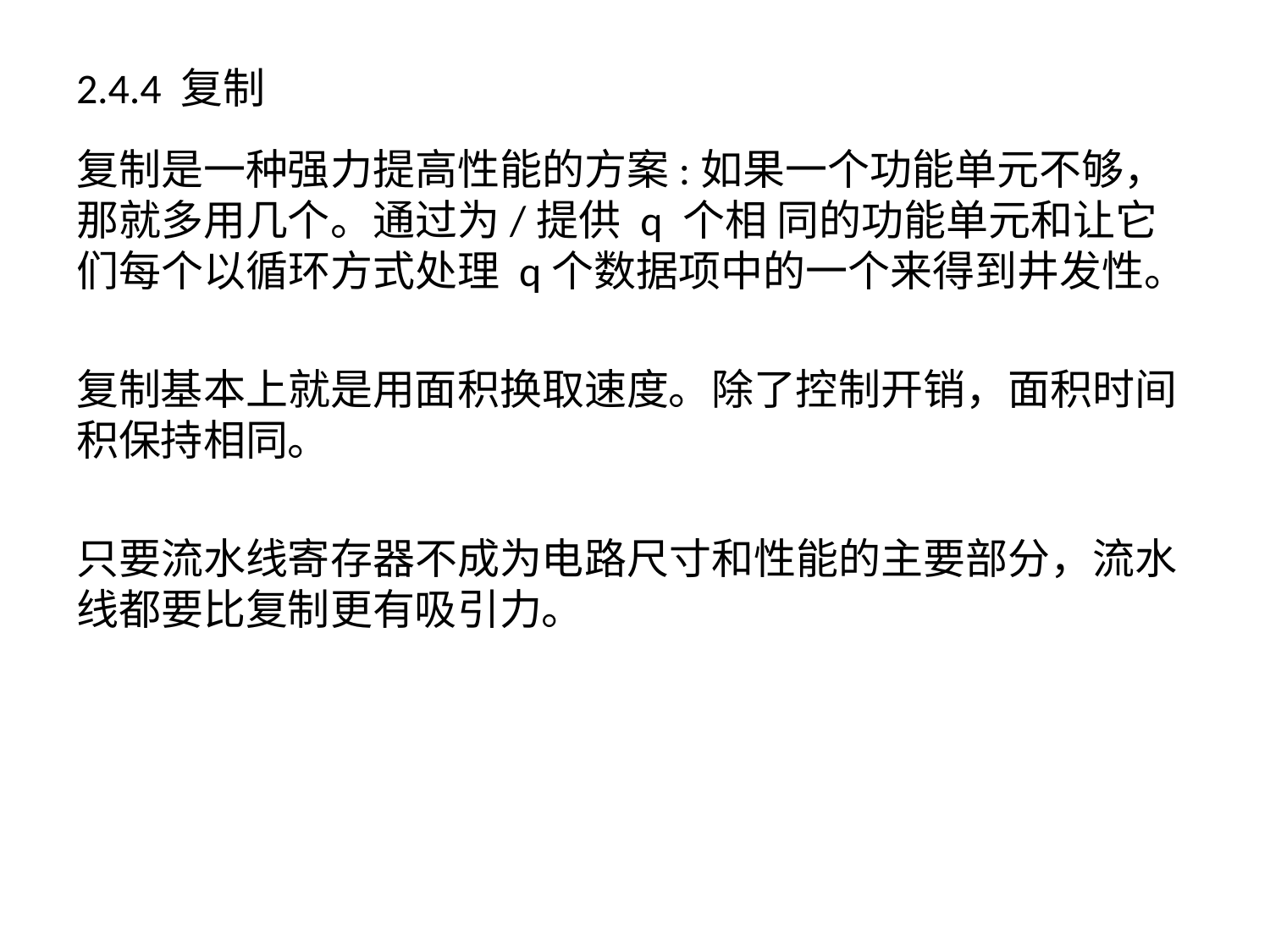

# 2.4.4 复制
复制是一种强力提高性能的方案:如果一个功能单元不够，那就多用几个。通过为/提供 q 个相 同的功能单元和让它们每个以循环方式处理 q个数据项中的一个来得到井发性。

复制基本上就是用面积换取速度。除了控制开销，面积时间积保持相同。

只要流水线寄存器不成为电路尺寸和性能的主要部分，流水线都要比复制更有吸引力。